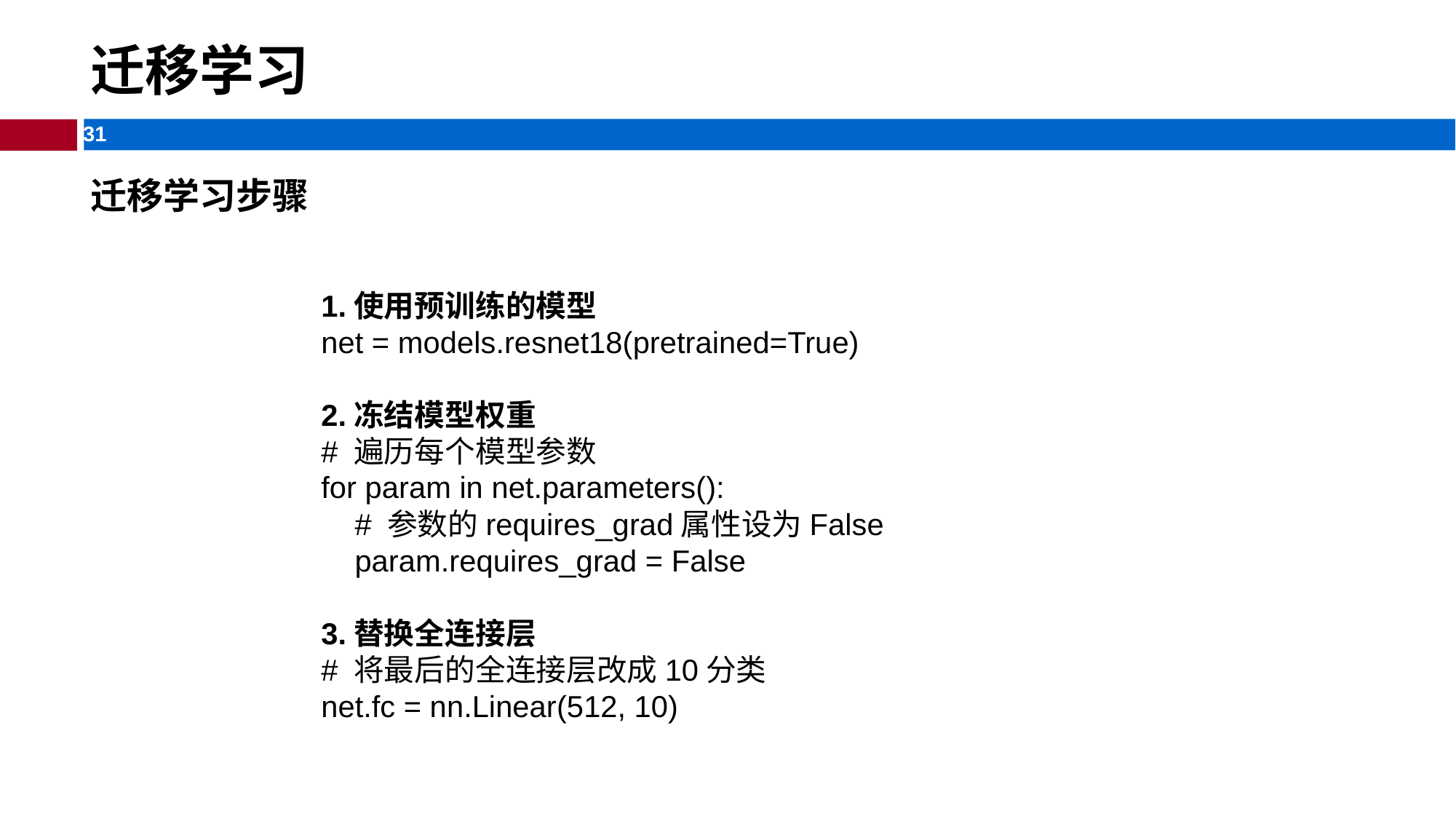

迁移学习
# 迁移学习步骤
1.使用预训练的模型
net = models.resnet18(pretrained=True)

2.冻结模型权重
# 遍历每个模型参数
for param in net.parameters():
    # 参数的requires_grad属性设为False
    param.requires_grad = False

3.替换全连接层
# 将最后的全连接层改成10分类
net.fc = nn.Linear(512, 10)